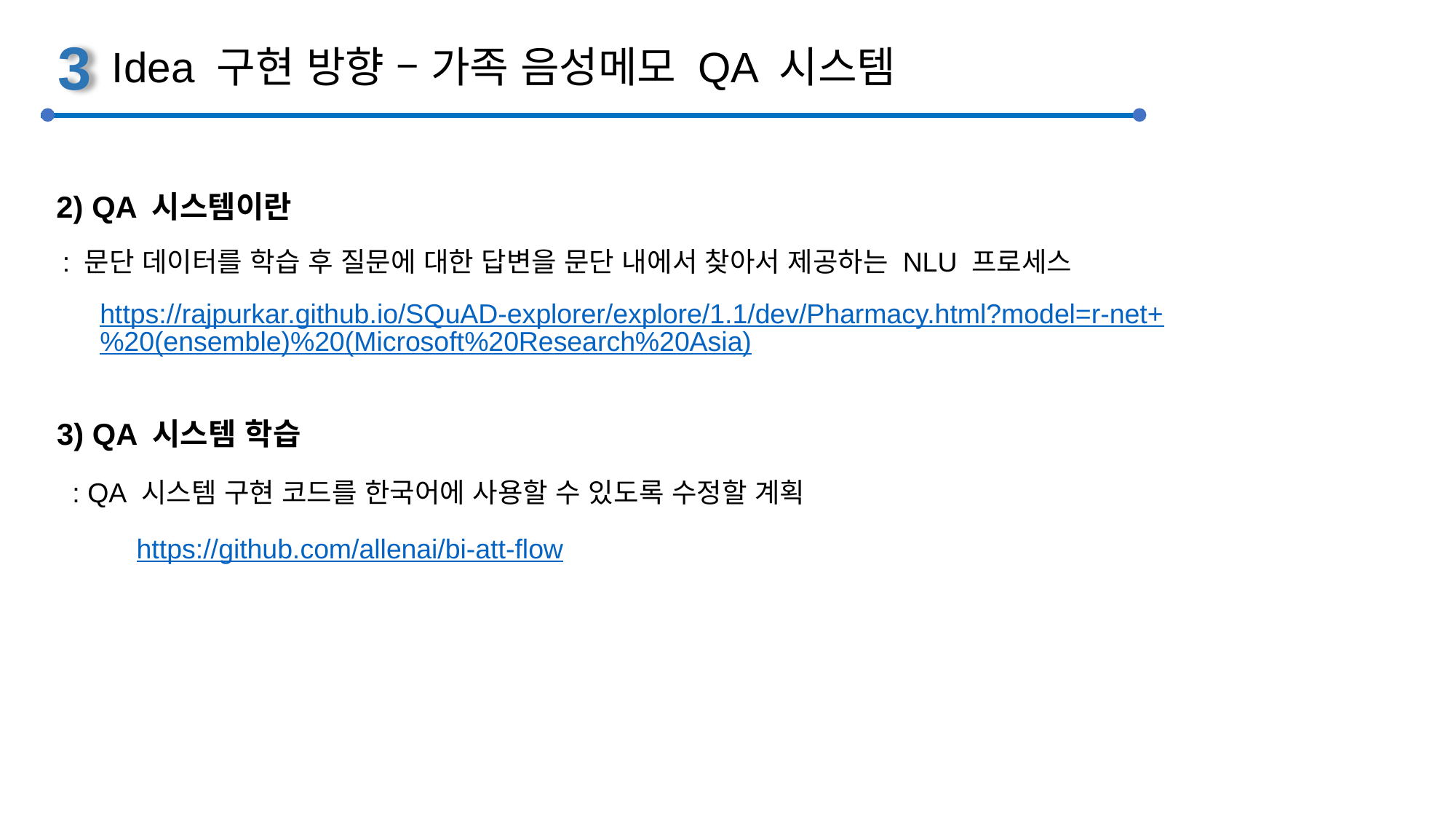

3
Idea 구현 방향 – 가족 음성메모 QA 시스템

2) QA 시스템이란
: 문단 데이터를 학습 후 질문에 대한 답변을 문단 내에서 찾아서 제공하는 NLU 프로세스
https://rajpurkar.github.io/SQuAD-explorer/explore/1.1/dev/Pharmacy.html?model=r-net+%20(ensemble)%20(Microsoft%20Research%20Asia)

3) QA 시스템 학습
: QA 시스템 구현 코드를 한국어에 사용할 수 있도록 수정할 계획
https://github.com/allenai/bi-att-flow